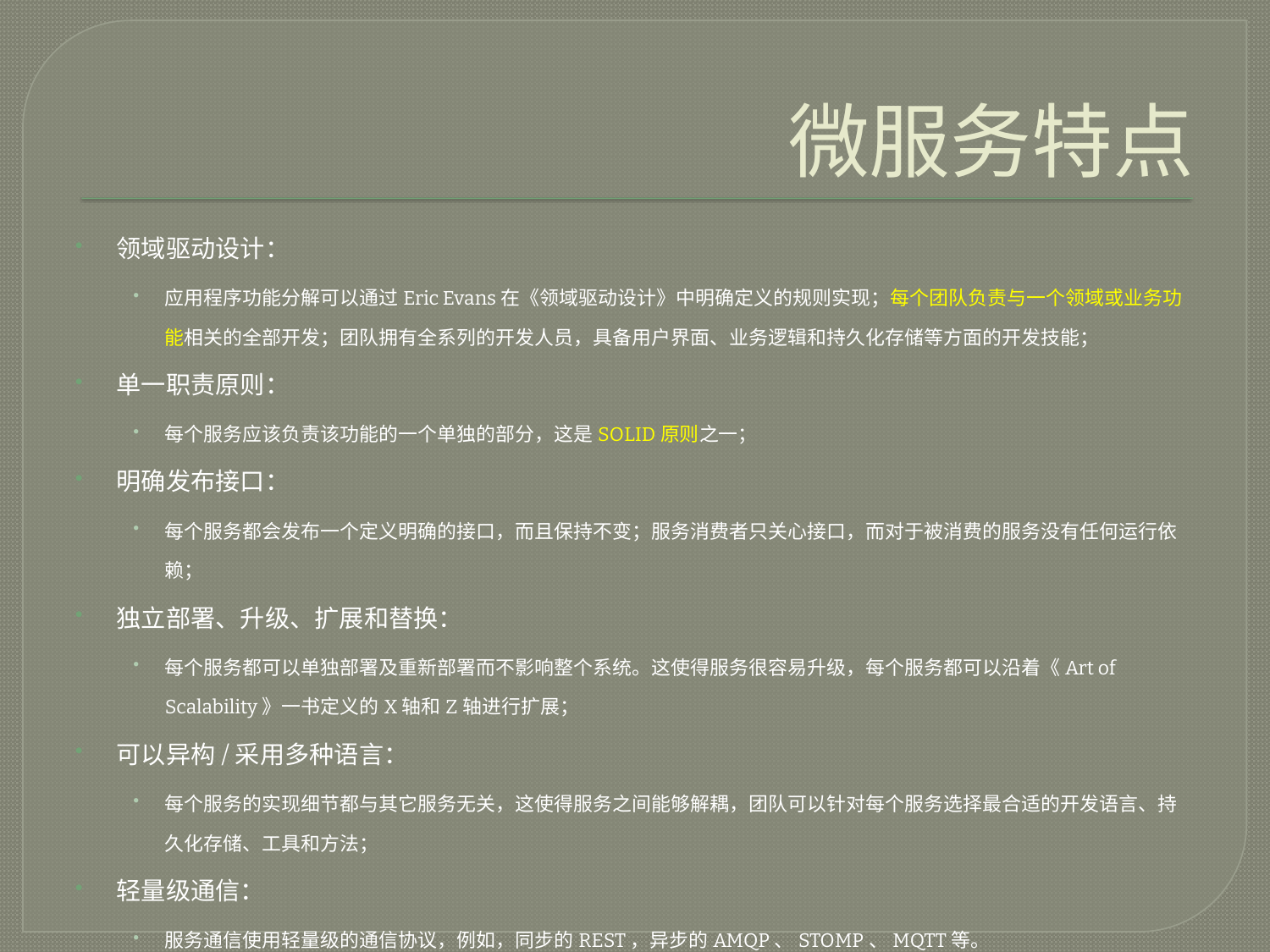

# 微服务特点
领域驱动设计：
应用程序功能分解可以通过Eric Evans在《领域驱动设计》中明确定义的规则实现；每个团队负责与一个领域或业务功能相关的全部开发；团队拥有全系列的开发人员，具备用户界面、业务逻辑和持久化存储等方面的开发技能；
单一职责原则：
每个服务应该负责该功能的一个单独的部分，这是SOLID原则之一；
明确发布接口：
每个服务都会发布一个定义明确的接口，而且保持不变；服务消费者只关心接口，而对于被消费的服务没有任何运行依赖；
独立部署、升级、扩展和替换：
每个服务都可以单独部署及重新部署而不影响整个系统。这使得服务很容易升级，每个服务都可以沿着《Art of Scalability》一书定义的X轴和Z轴进行扩展；
可以异构/采用多种语言：
每个服务的实现细节都与其它服务无关，这使得服务之间能够解耦，团队可以针对每个服务选择最合适的开发语言、持久化存储、工具和方法；
轻量级通信：
服务通信使用轻量级的通信协议，例如，同步的REST，异步的AMQP、STOMP、MQTT等。